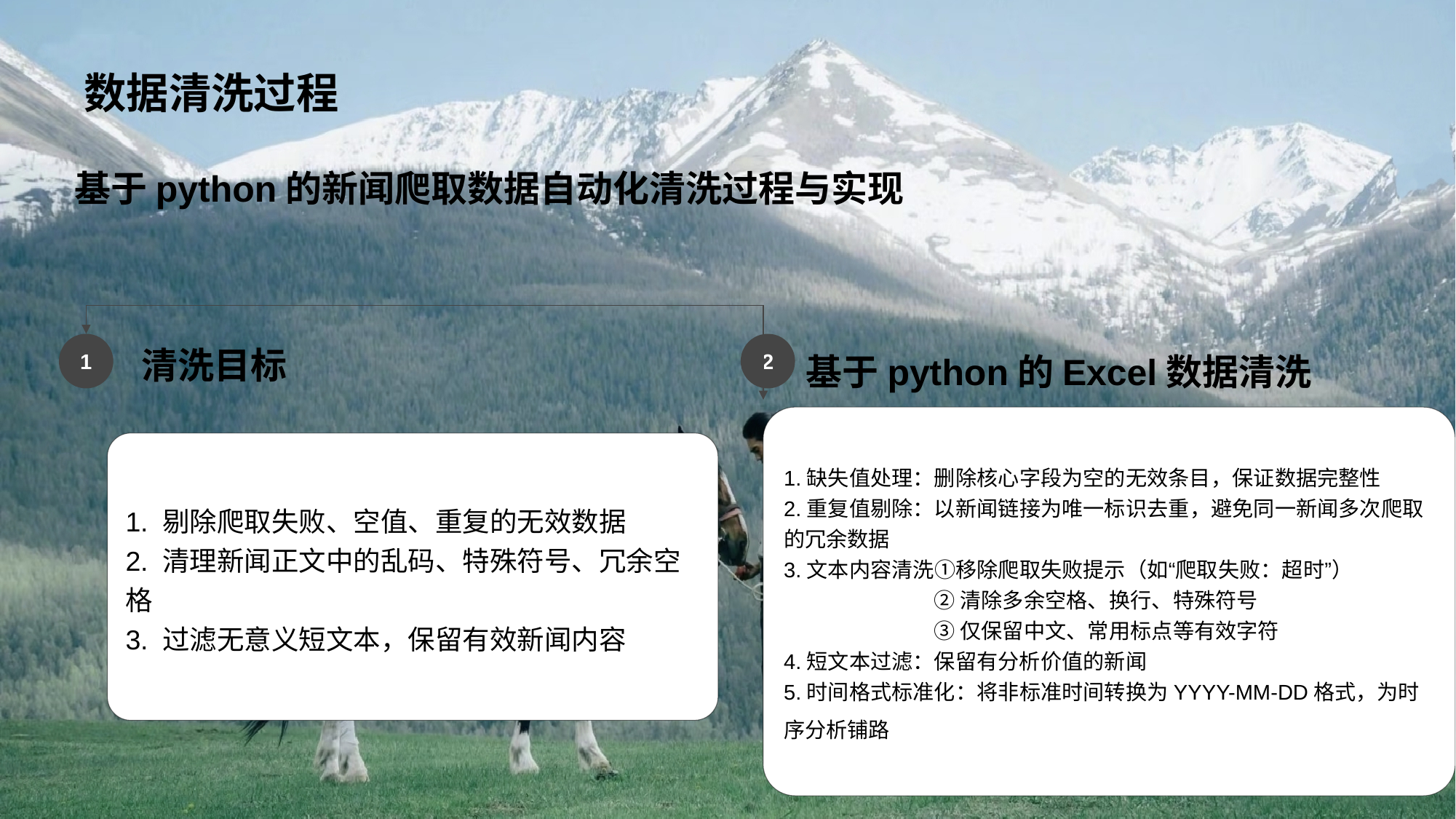

# 数据清洗过程

基于python的新闻爬取数据自动化清洗过程与实现
清洗目标

1

2
基于python的Excel数据清洗

1.缺失值处理：删除核心字段为空的无效条目，保证数据完整性
2.重复值剔除：以新闻链接为唯一标识去重，避免同一新闻多次爬取的冗余数据
3.文本内容清洗①移除爬取失败提示（如“爬取失败：超时”）
                         ②清除多余空格、换行、特殊符号
                         ③仅保留中文、常用标点等有效字符
4.短文本过滤：保留有分析价值的新闻
5.时间格式标准化：将非标准时间转换为YYYY-MM-DD格式，为时序分析铺路

1. 剔除爬取失败、空值、重复的无效数据
2. 清理新闻正文中的乱码、特殊符号、冗余空格
3. 过滤无意义短文本，保留有效新闻内容